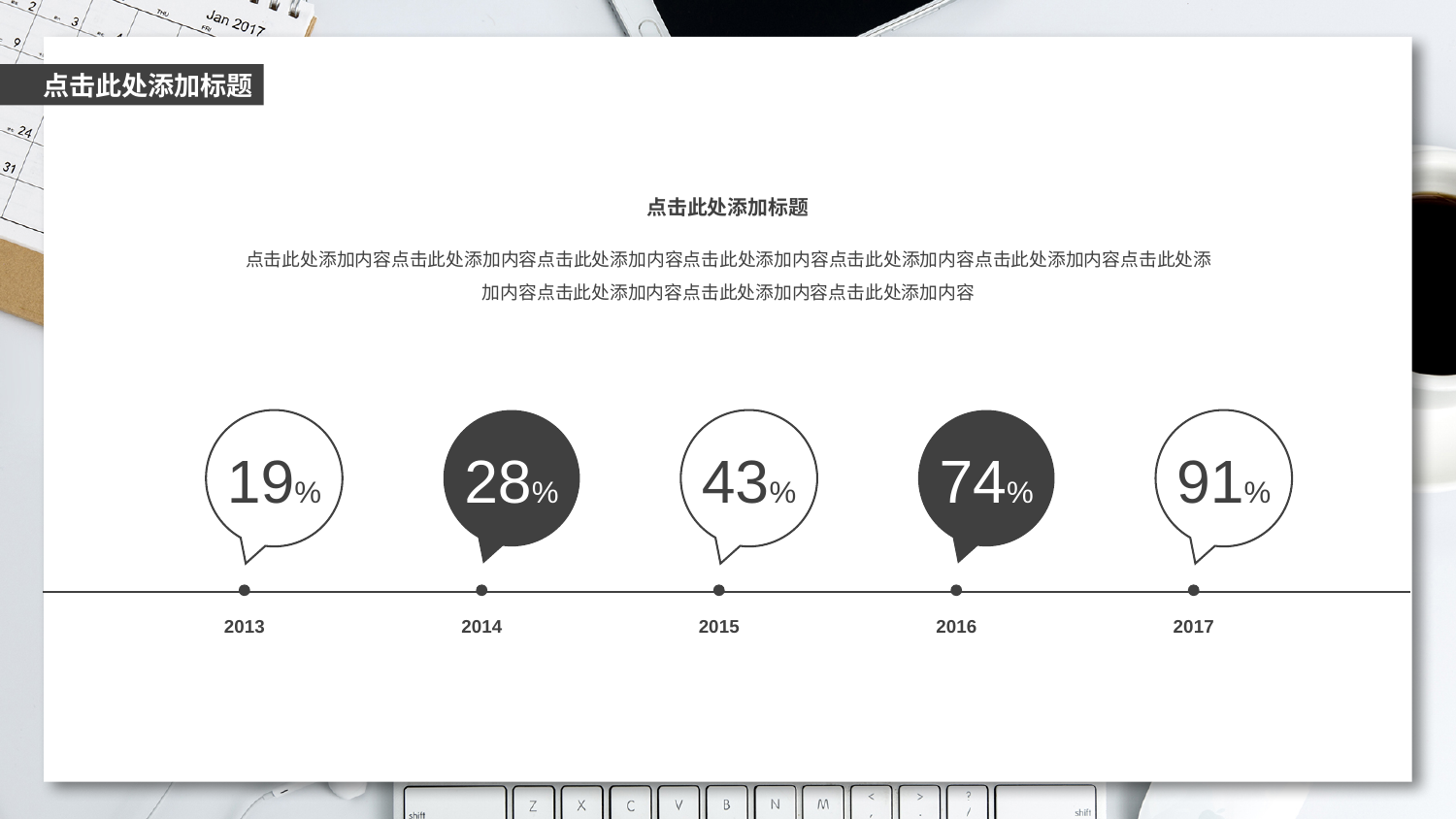

点击此处添加标题
点击此处添加标题
点击此处添加内容点击此处添加内容点击此处添加内容点击此处添加内容点击此处添加内容点击此处添加内容点击此处添加内容点击此处添加内容点击此处添加内容点击此处添加内容

19%

2013

28%

2014

43%

2015

74%

2016

91%

2017